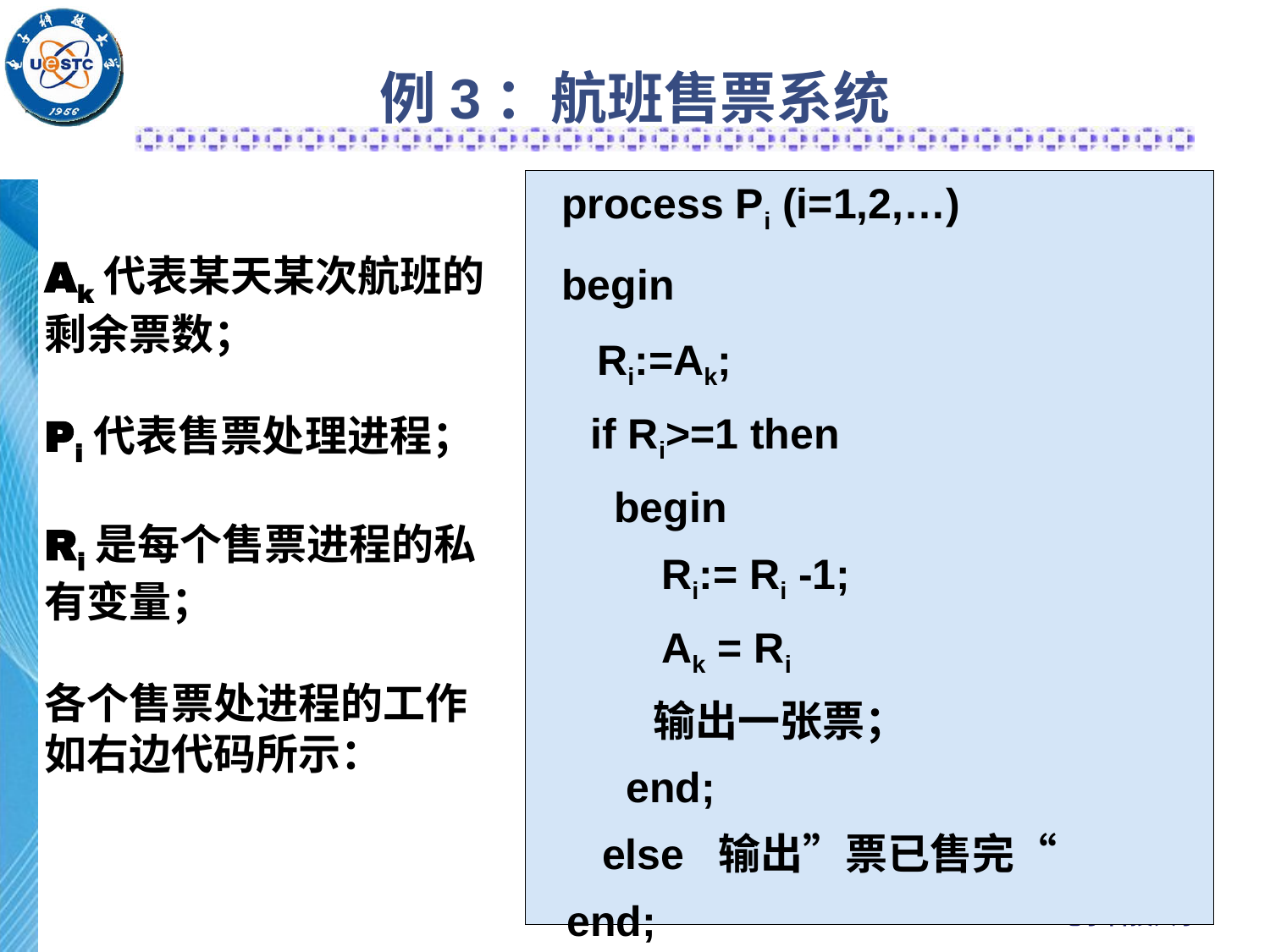

# 例3：航班售票系统
  process Pi (i=1,2,…)
  begin
     Ri:=Ak;
  if Ri>=1 then
    begin
        Ri:= Ri -1;
        Ak = Ri
        输出一张票；
     end;
   else  输出”票已售完“
end;
Ak代表某天某次航班的剩余票数；

Pi代表售票处理进程；

Ri是每个售票进程的私有变量；

各个售票处进程的工作如右边代码所示：